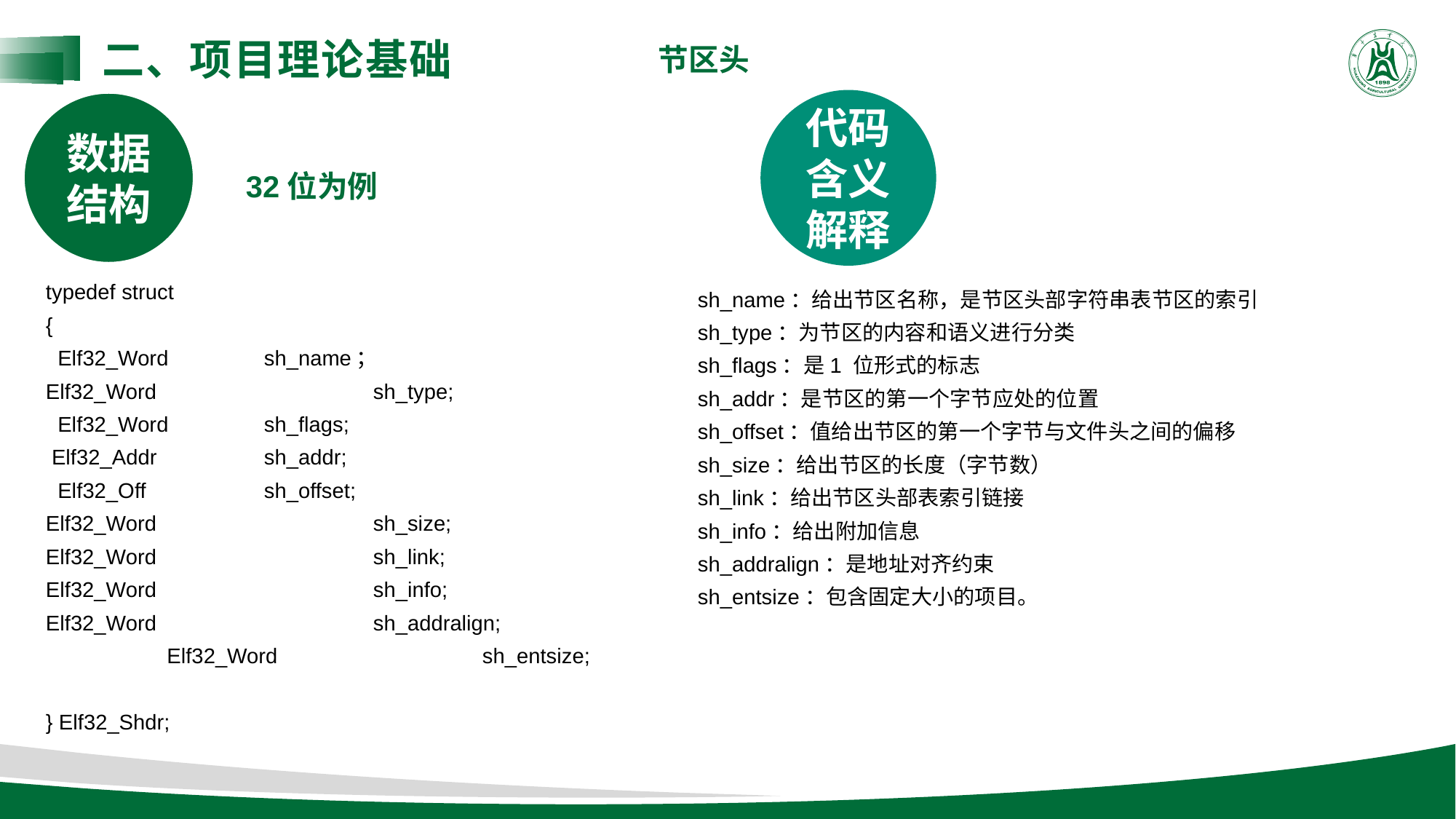

二、项目理论基础
 节区头
代码含义解释
数据结构
32位为例
typedef struct
{
  Elf32_Word	sh_name；
Elf32_Word		sh_type;
  Elf32_Word	sh_flags;
 Elf32_Addr	sh_addr;
  Elf32_Off		sh_offset;
Elf32_Word		sh_size;
Elf32_Word		sh_link;
Elf32_Word		sh_info;
Elf32_Word		sh_addralign;		  Elf32_Word		sh_entsize;
} Elf32_Shdr;
sh_name：给出节区名称，是节区头部字符串表节区的索引
sh_type：为节区的内容和语义进行分类
sh_flags：是1 位形式的标志
sh_addr：是节区的第一个字节应处的位置
sh_offset：值给出节区的第一个字节与文件头之间的偏移
sh_size：给出节区的长度（字节数）
sh_link：给出节区头部表索引链接
sh_info：给出附加信息
sh_addralign：是地址对齐约束
sh_entsize：包含固定大小的项目。
8